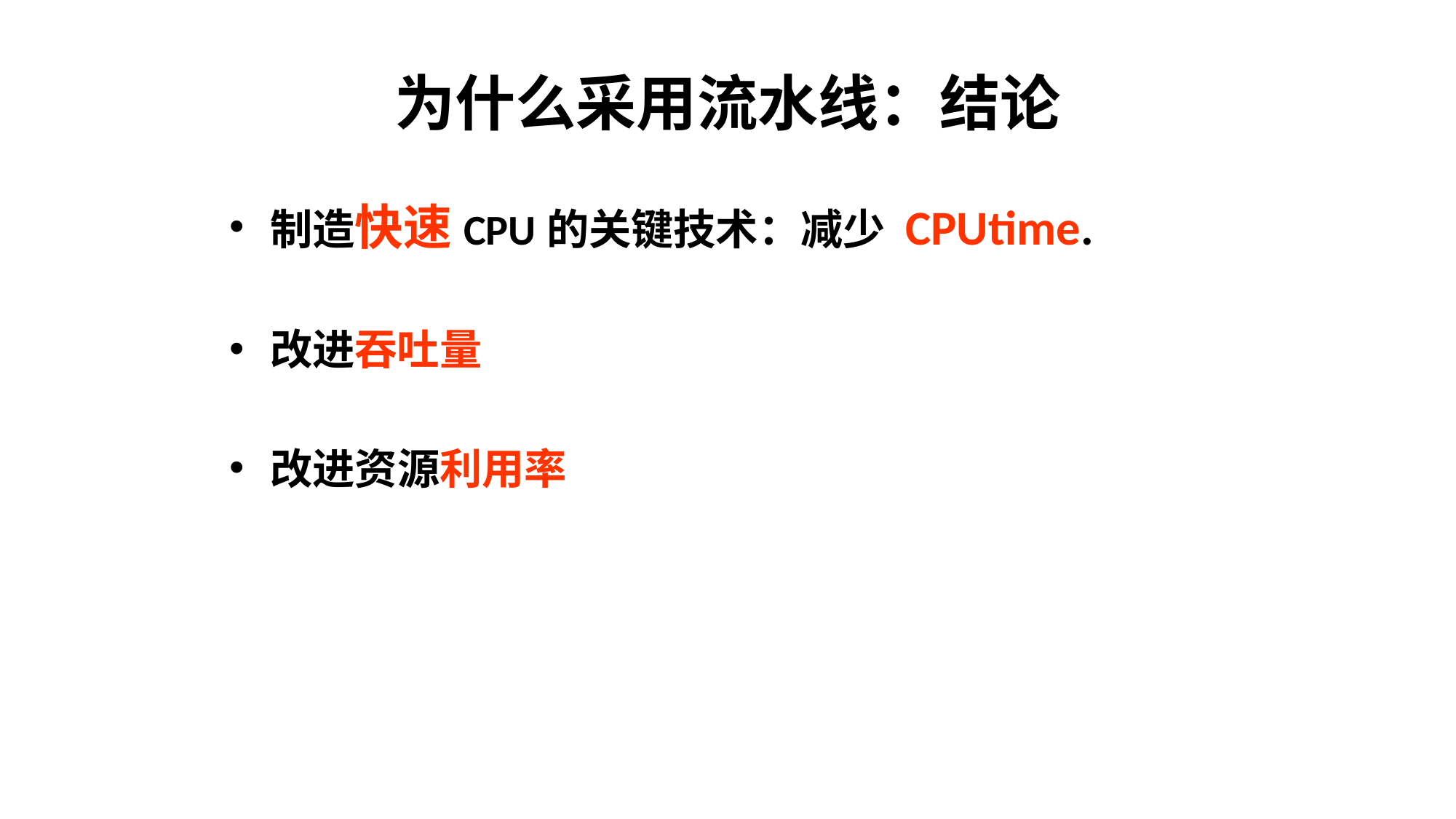

# 为什么采用流水线：结论
制造快速CPU的关键技术：减少 CPUtime.

改进吞吐量

改进资源利用率
124